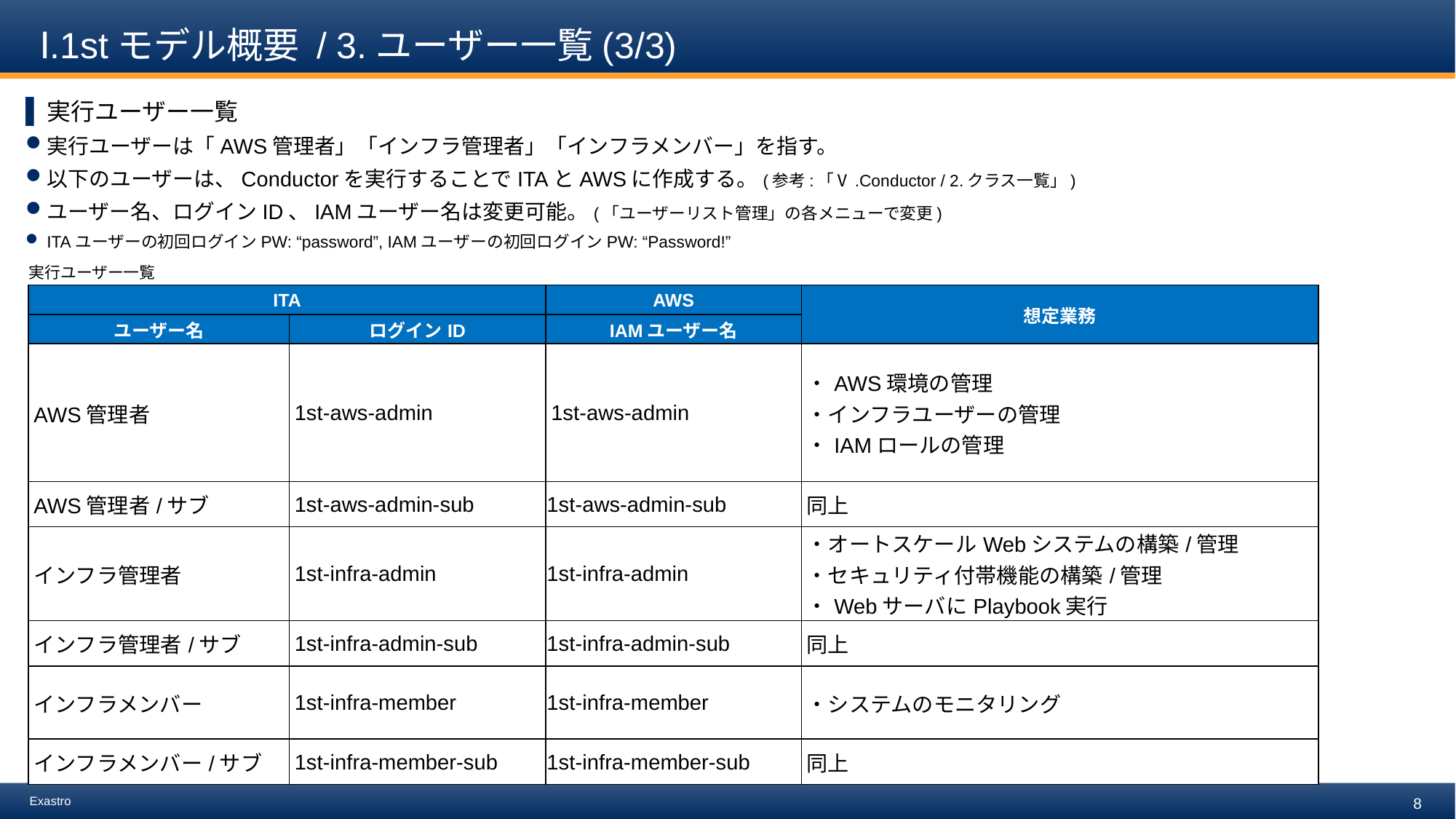

# Ⅰ.1stモデル概要 / 3.ユーザー一覧(3/3)
実行ユーザー一覧
実行ユーザーは「AWS管理者」「インフラ管理者」「インフラメンバー」を指す。
以下のユーザーは、Conductorを実行することでITAとAWSに作成する。(参考:「Ⅴ.Conductor / 2.クラス一覧」)
ユーザー名、ログインID、IAMユーザー名は変更可能。(「ユーザーリスト管理」の各メニューで変更)
ITAユーザーの初回ログインPW: “password”, IAMユーザーの初回ログインPW: “Password!”
実行ユーザー一覧
| ITA |  | AWS | 想定業務 |
| --- | --- | --- | --- |
| ユーザー名 | ログインID | IAMユーザー名 |  |
| AWS管理者 | 1st-aws-admin | 1st-aws-admin | ・AWS環境の管理 ・インフラユーザーの管理 ・IAMロールの管理 |
| AWS管理者/サブ | 1st-aws-admin-sub | 1st-aws-admin-sub | 同上 |
| インフラ管理者 | 1st-infra-admin | 1st-infra-admin | ・オートスケールWebシステムの構築/管理 ・セキュリティ付帯機能の構築/管理 ・WebサーバにPlaybook実行 |
| インフラ管理者/サブ | 1st-infra-admin-sub | 1st-infra-admin-sub | 同上 |
| インフラメンバー | 1st-infra-member | 1st-infra-member | ・システムのモニタリング |
| インフラメンバー/サブ | 1st-infra-member-sub | 1st-infra-member-sub | 同上 |